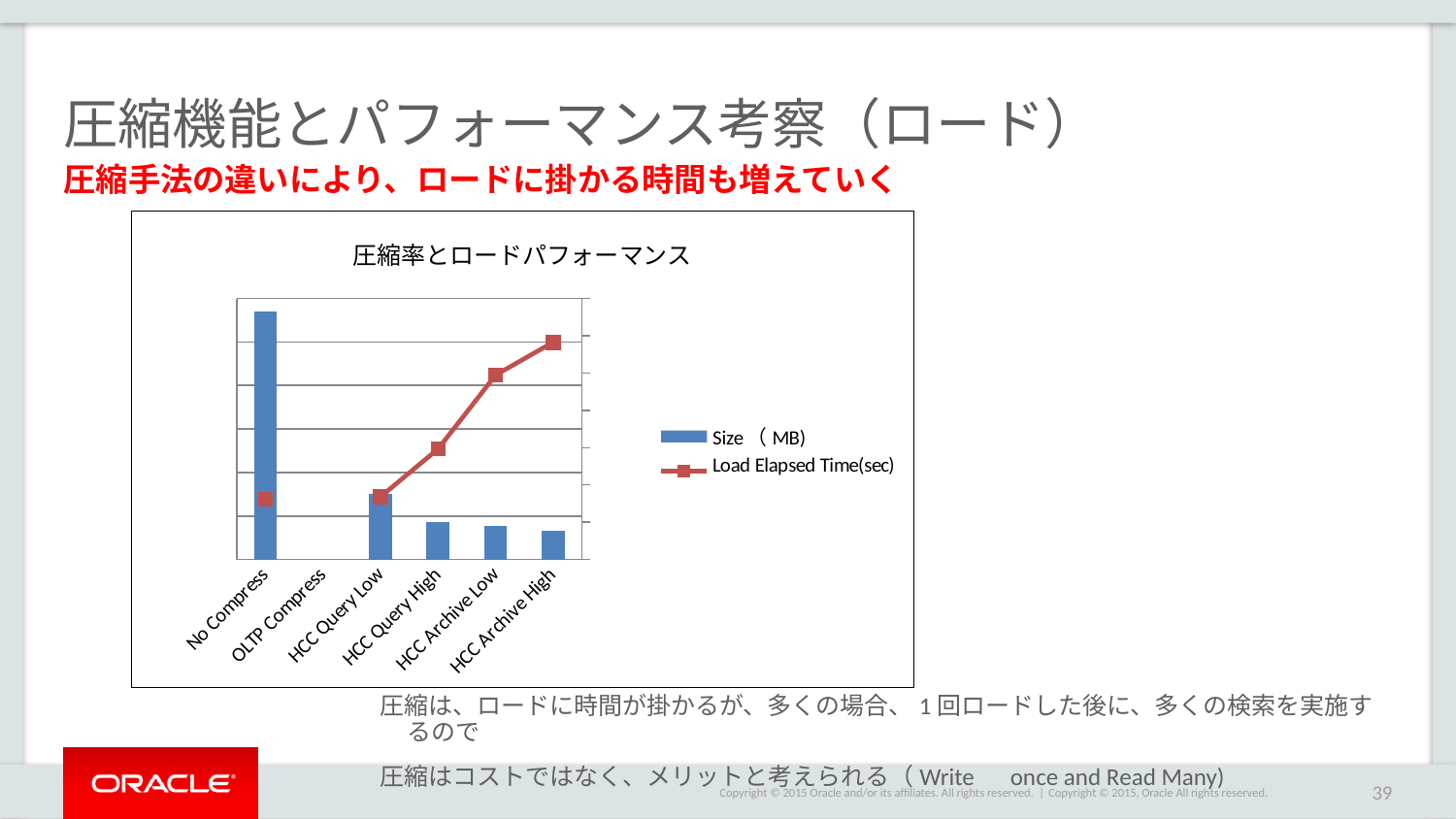

# 圧縮機能とパフォーマンス考察（ロード）
圧縮手法の違いにより、ロードに掛かる時間も増えていく

### Chart: 圧縮率とロードパフォーマンス

| Category | Size（MB) | Load Elapsed Time(sec) |
|---|---|---|
| No Compress | 1139412.0 | 1611.0 |
| OLTP Compress | None | None |
| HCC Query Low | 303592.0 | 1684.0 |
| HCC Query High | 170976.0 | 2966.0 |
| HCC Archive Low | 153776.0 | 4946.0 |
| HCC Archive High | 130348.0 | 5825.0 |
圧縮は、ロードに時間が掛かるが、多くの場合、1回ロードした後に、多くの検索を実施するので
圧縮はコストではなく、メリットと考えられる（Write　once and Read Many)

Copyright © 2015, Oracle All rights reserved.
39